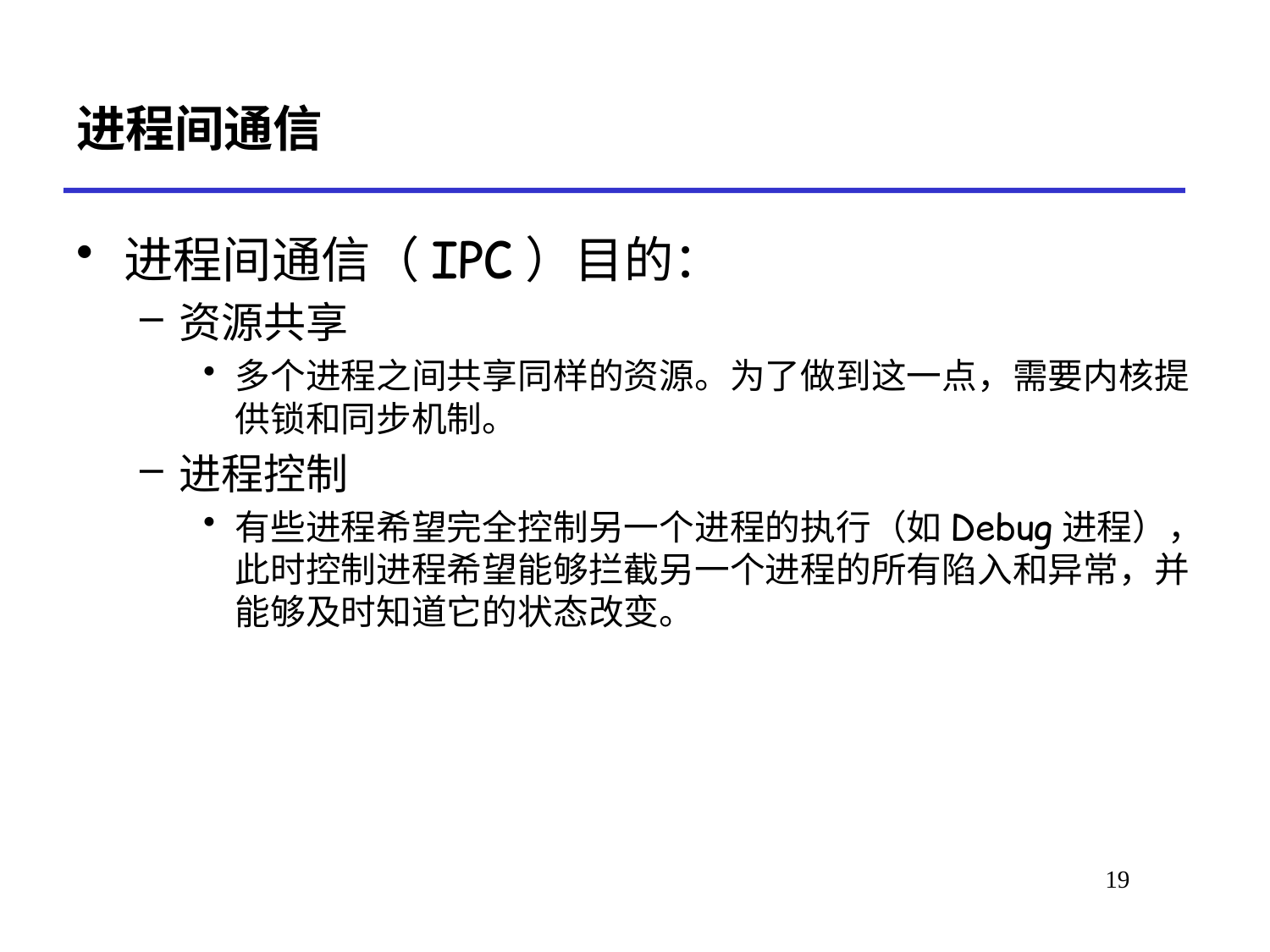

# 进程间通信
进程间通信（IPC）目的：
资源共享
多个进程之间共享同样的资源。为了做到这一点，需要内核提供锁和同步机制。
进程控制
有些进程希望完全控制另一个进程的执行（如Debug进程），此时控制进程希望能够拦截另一个进程的所有陷入和异常，并能够及时知道它的状态改变。
19